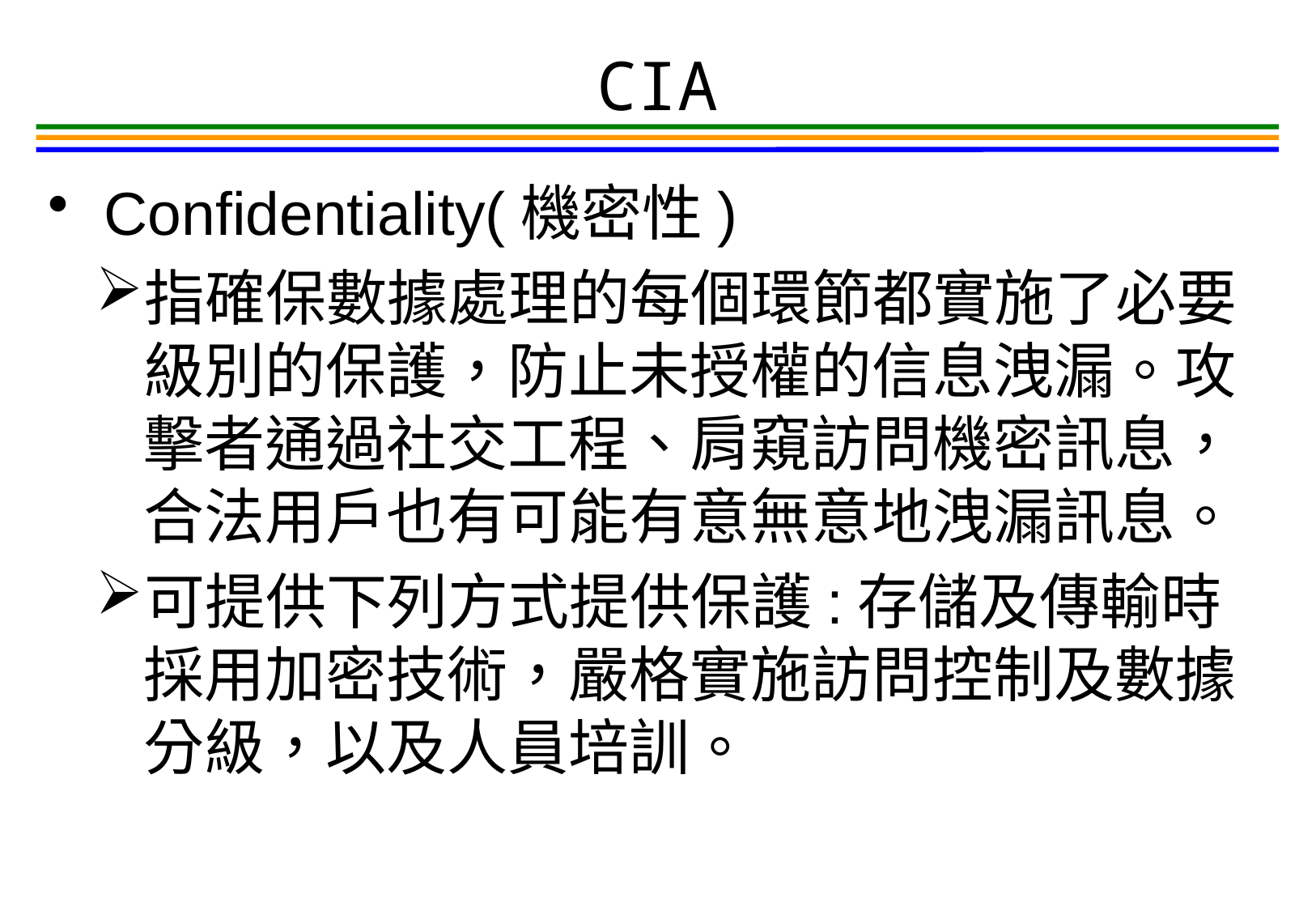

# CIA
Confidentiality(機密性)
指確保數據處理的每個環節都實施了必要級別的保護，防止未授權的信息洩漏。攻擊者通過社交工程、肩窺訪問機密訊息，合法用戶也有可能有意無意地洩漏訊息。
可提供下列方式提供保護:存儲及傳輸時採用加密技術，嚴格實施訪問控制及數據分級，以及人員培訓。